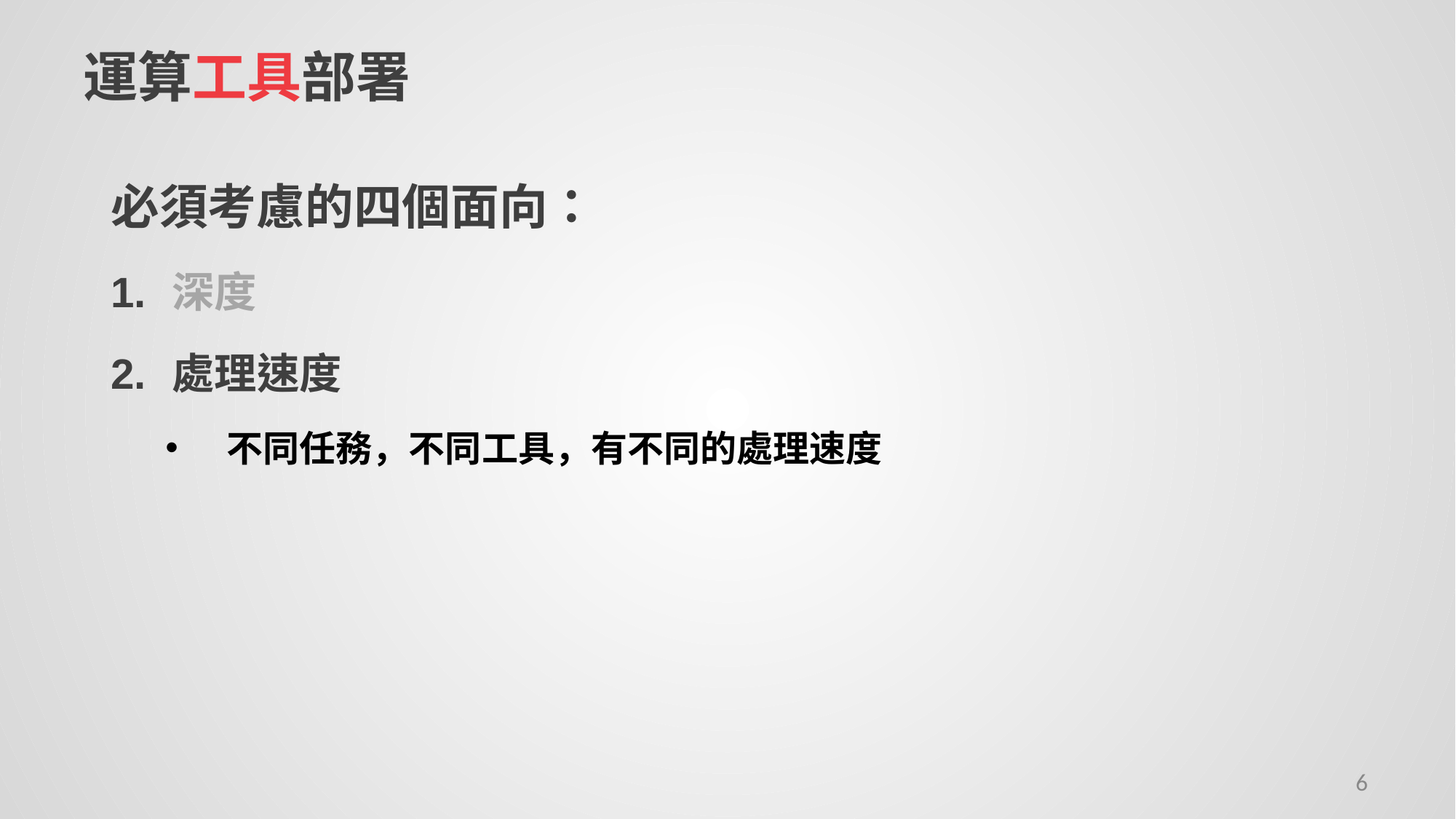

# 運算工具部署
必須考慮的四個面向：
深度
處理速度
不同任務，不同工具，有不同的處理速度
6